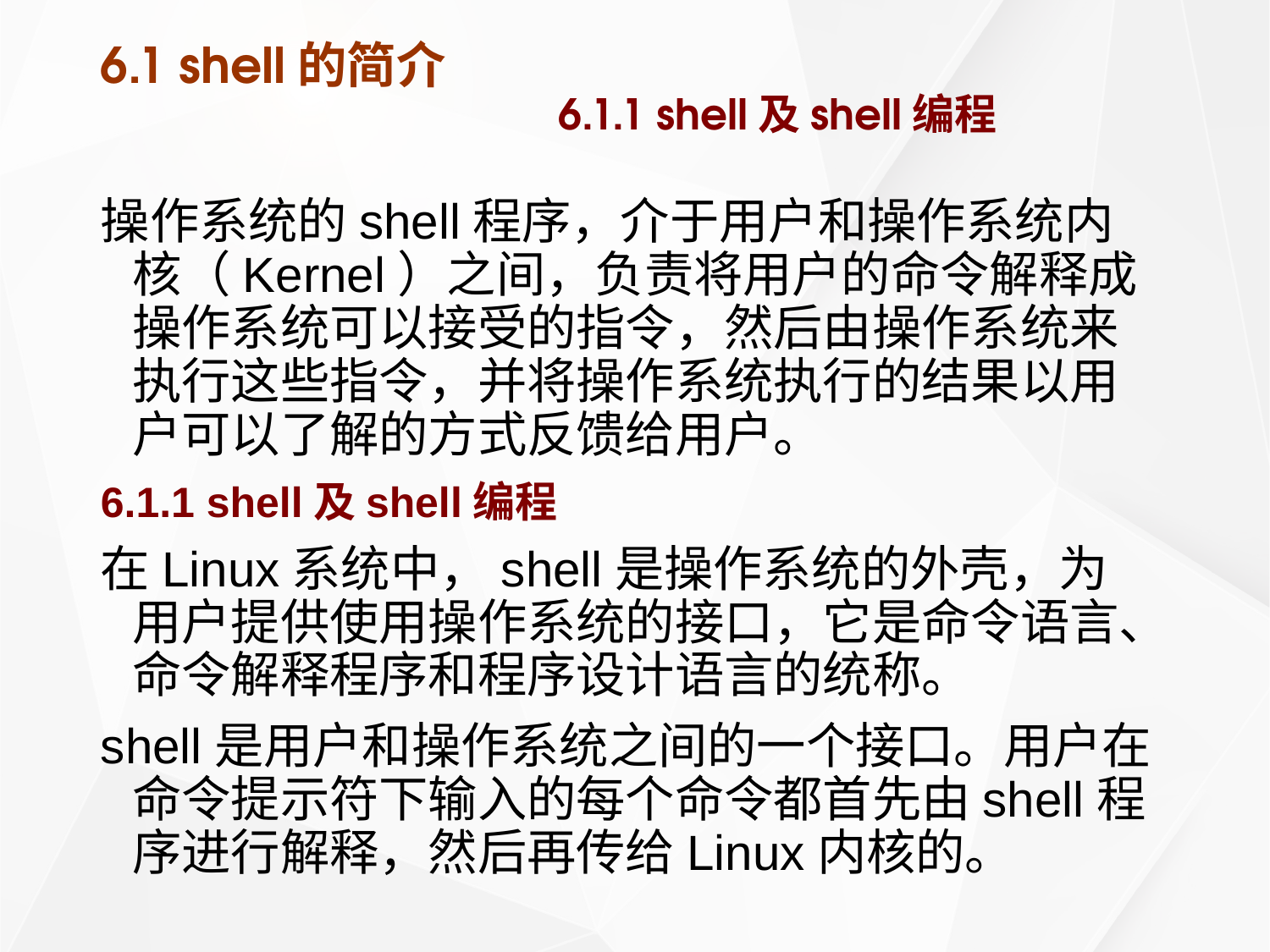

# 6.1 shell的简介 6.1.1 shell及shell编程
操作系统的shell程序，介于用户和操作系统内核（Kernel）之间，负责将用户的命令解释成操作系统可以接受的指令，然后由操作系统来执行这些指令，并将操作系统执行的结果以用户可以了解的方式反馈给用户。
6.1.1 shell及shell编程
在Linux系统中，shell是操作系统的外壳，为用户提供使用操作系统的接口，它是命令语言、命令解释程序和程序设计语言的统称。
shell是用户和操作系统之间的一个接口。用户在命令提示符下输入的每个命令都首先由shell程序进行解释，然后再传给Linux内核的。